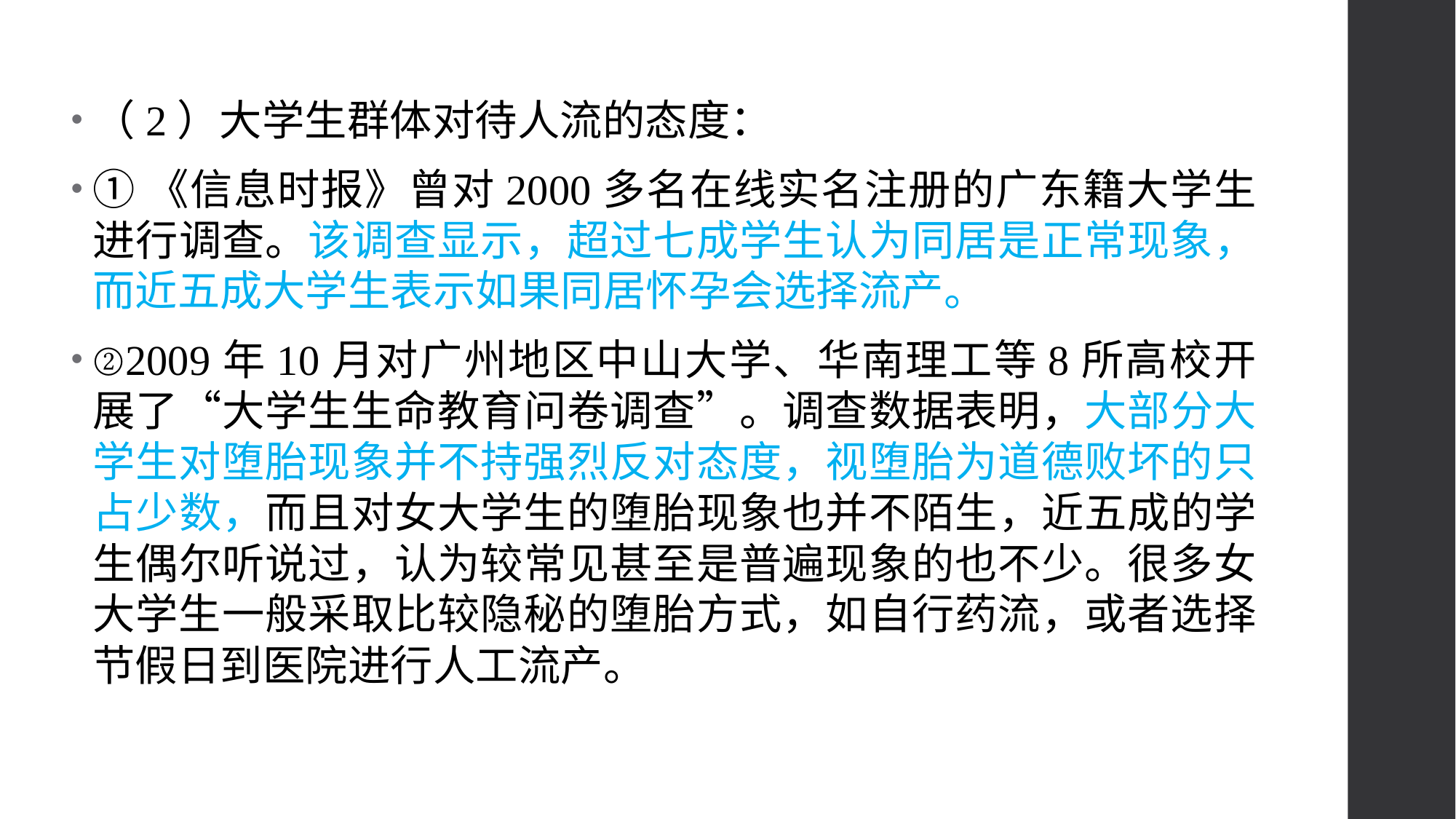

（2）大学生群体对待人流的态度：
①《信息时报》曾对2000多名在线实名注册的广东籍大学生进行调查。该调查显示，超过七成学生认为同居是正常现象，而近五成大学生表示如果同居怀孕会选择流产。
②2009年10月对广州地区中山大学、华南理工等8所高校开展了“大学生生命教育问卷调查”。调查数据表明，大部分大学生对堕胎现象并不持强烈反对态度，视堕胎为道德败坏的只占少数，而且对女大学生的堕胎现象也并不陌生，近五成的学生偶尔听说过，认为较常见甚至是普遍现象的也不少。很多女大学生一般采取比较隐秘的堕胎方式，如自行药流，或者选择节假日到医院进行人工流产。